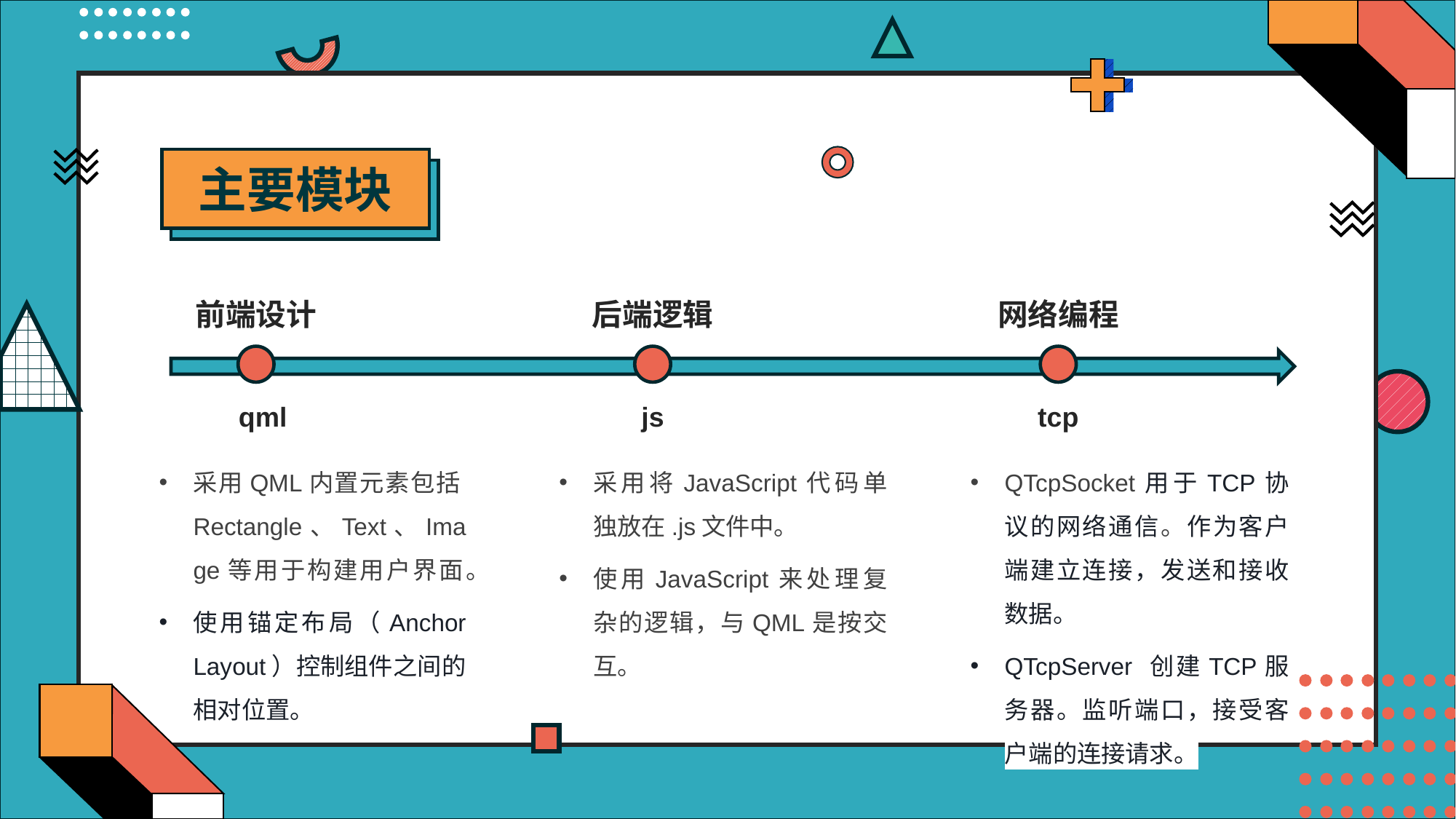

主要模块
前端设计
后端逻辑
网络编程

qml
js
tcp
采用QML内置元素包括Rectangle、Text、Image等用于构建用户界面。
使用锚定布局（Anchor Layout）控制组件之间的相对位置。
采用将JavaScript代码单独放在.js文件中。
使用JavaScript来处理复杂的逻辑，与QML是按交互。
QTcpSocket用于TCP协议的网络通信。作为客户端建立连接，发送和接收数据。
QTcpServer 创建TCP服务器。监听端口，接受客户端的连接请求。